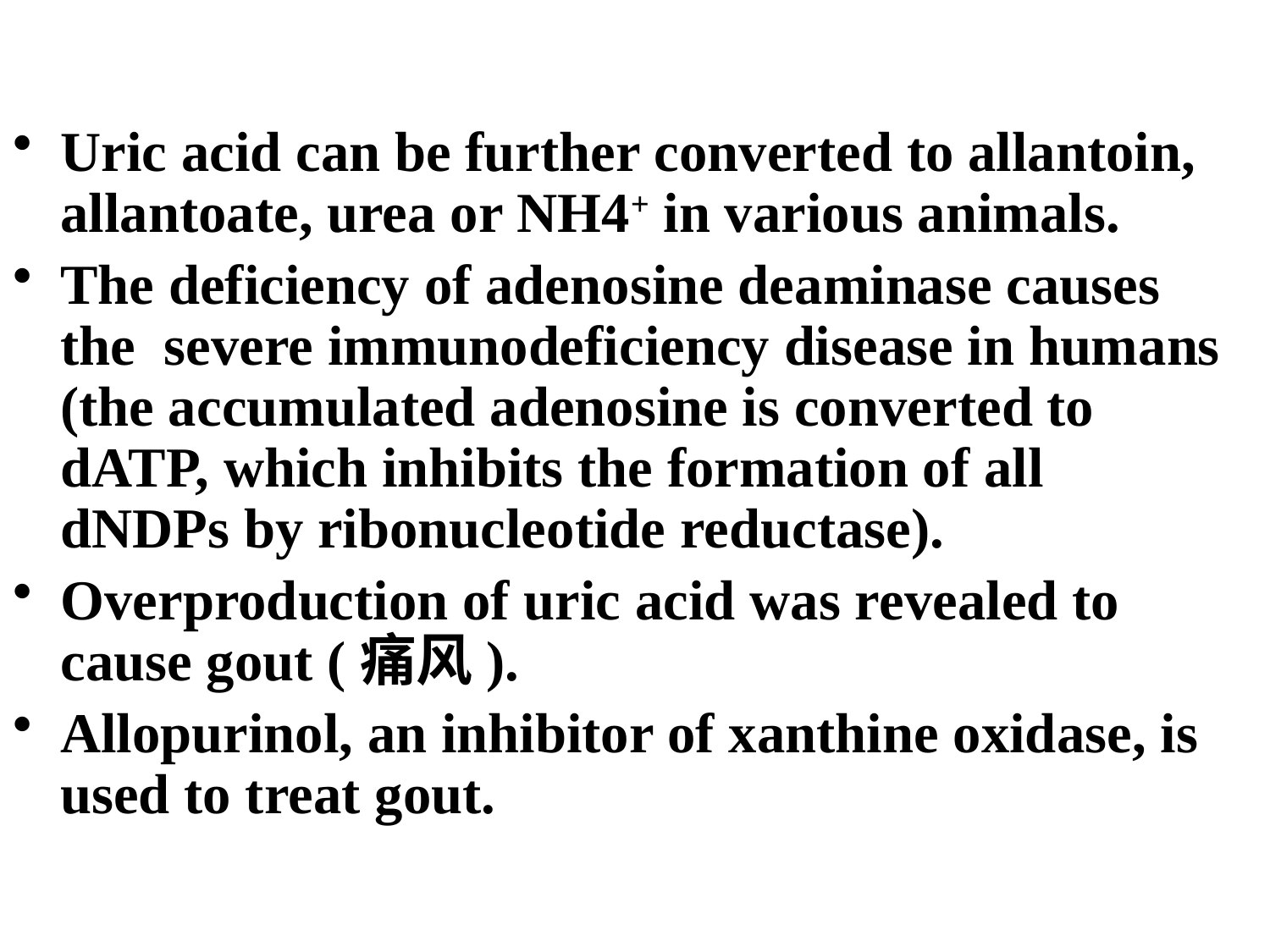

Uric acid can be further converted to allantoin, allantoate, urea or NH4+ in various animals.
The deficiency of adenosine deaminase causes the  severe immunodeficiency disease in humans (the accumulated adenosine is converted to dATP, which inhibits the formation of all dNDPs by ribonucleotide reductase).
Overproduction of uric acid was revealed to cause gout (痛风).
Allopurinol, an inhibitor of xanthine oxidase, is used to treat gout.